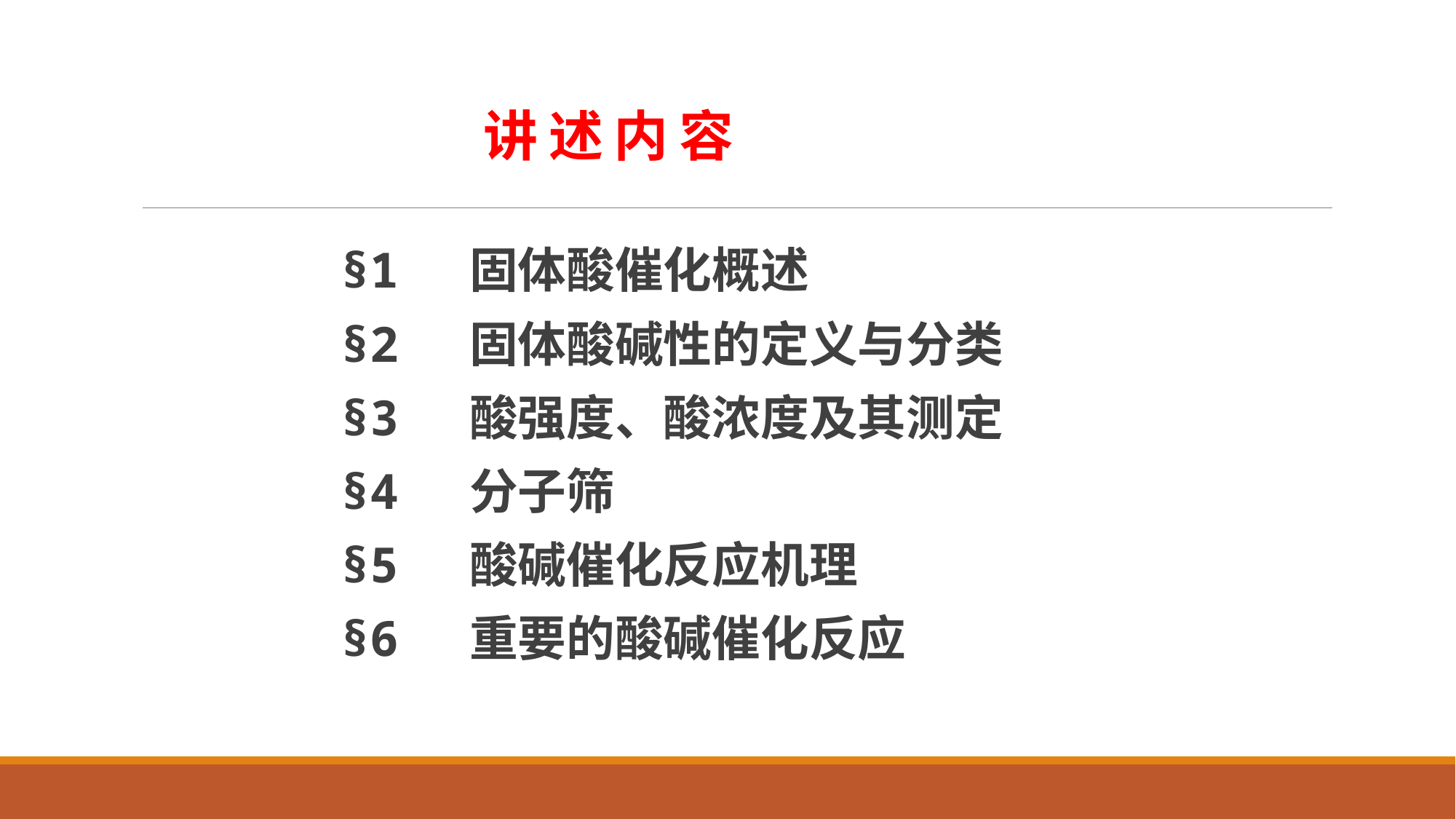

# 讲 述 内 容
§1  固体酸催化概述
§2  固体酸碱性的定义与分类
§3  酸强度、酸浓度及其测定
§4  分子筛
§5  酸碱催化反应机理
§6  重要的酸碱催化反应